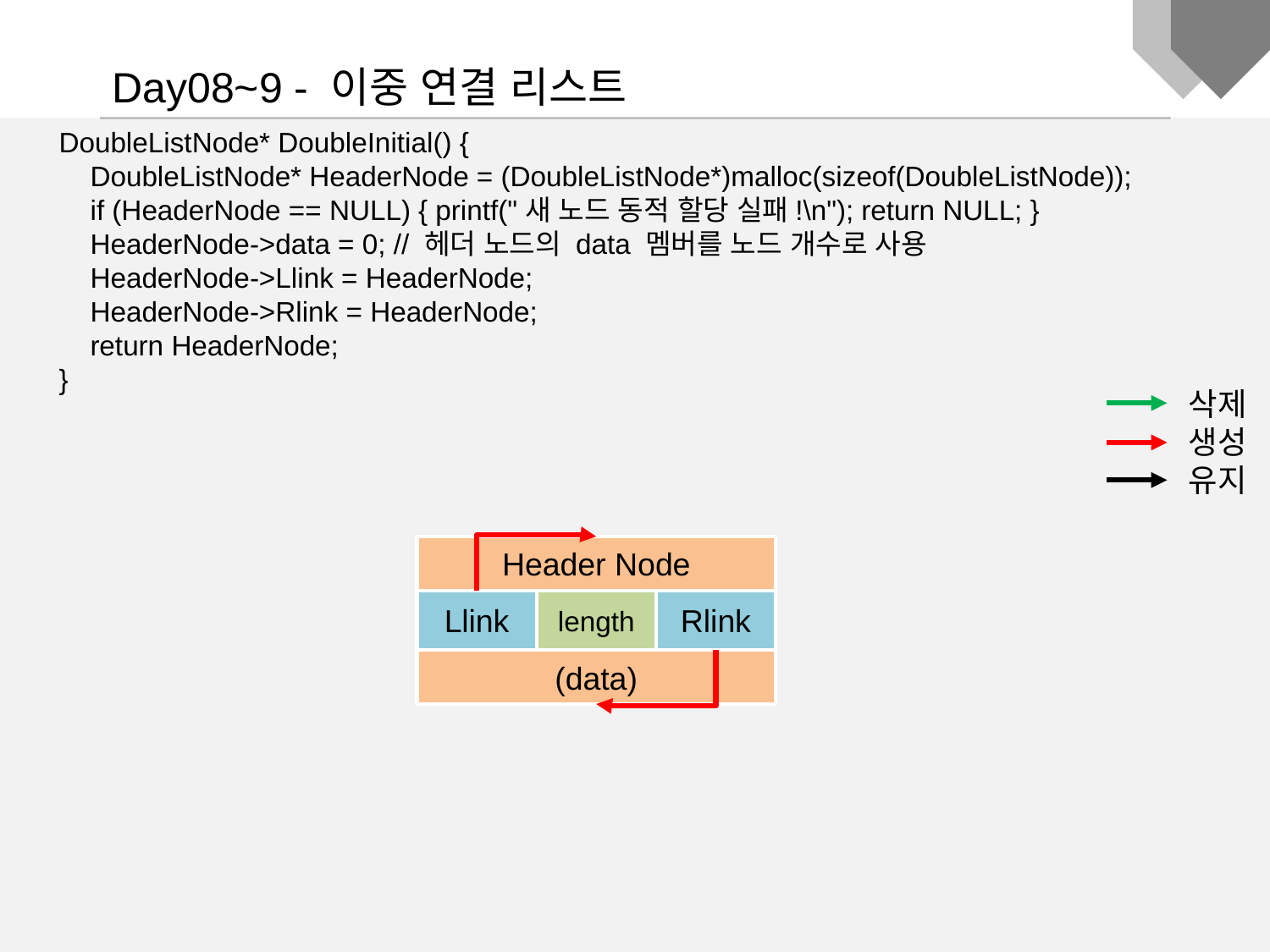

Day08~9 - 이중 연결 리스트
DoubleListNode* DoubleInitial() {
    DoubleListNode* HeaderNode = (DoubleListNode*)malloc(sizeof(DoubleListNode));
    if (HeaderNode == NULL) { printf("새 노드 동적 할당 실패!\n"); return NULL; }
    HeaderNode->data = 0; // 헤더 노드의 data 멤버를 노드 개수로 사용
    HeaderNode->Llink = HeaderNode;
    HeaderNode->Rlink = HeaderNode;
    return HeaderNode;
}
삭제
생성
유지
Header Node

(data)
Llink
length
Rlink